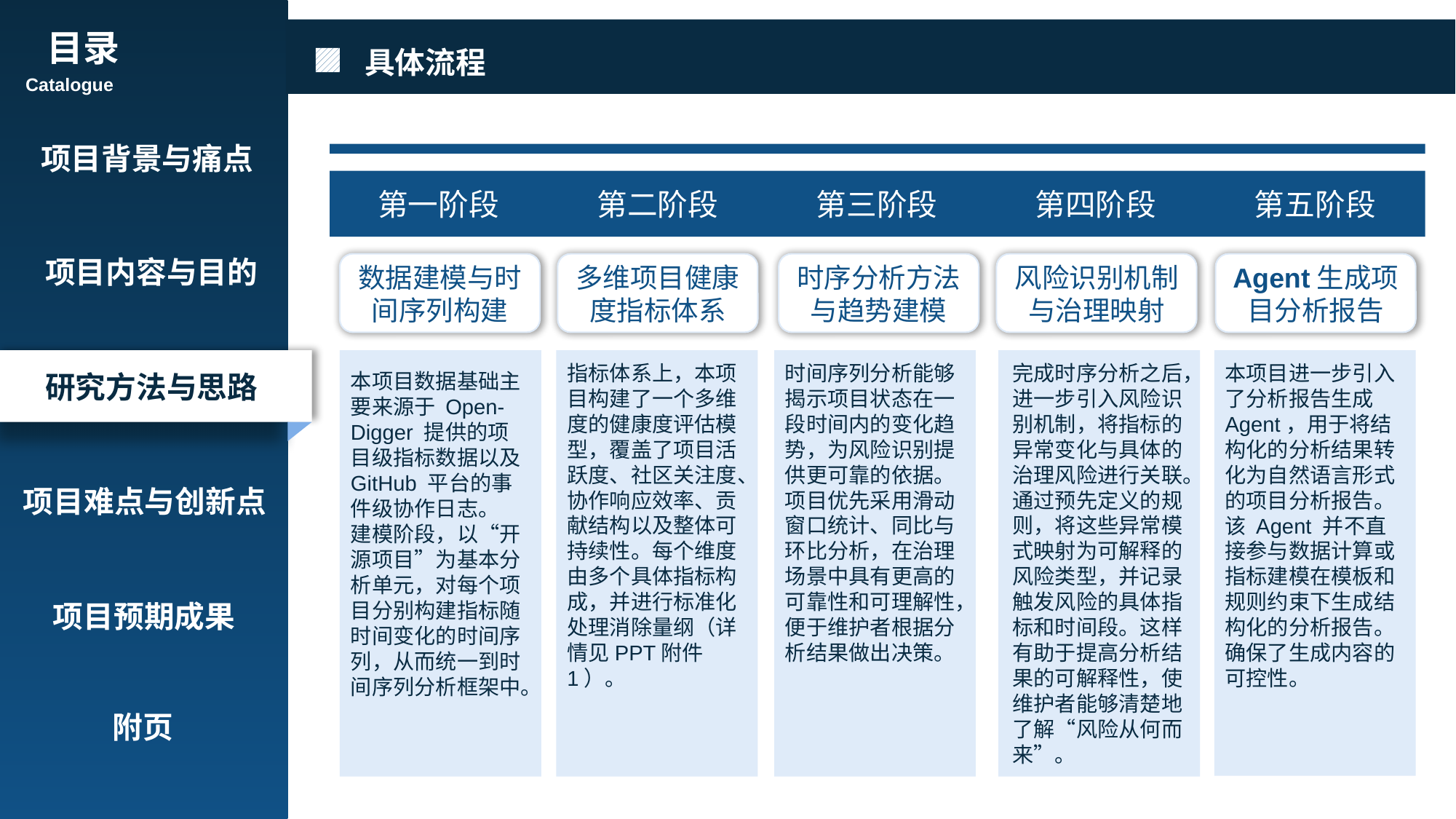

具体流程
目录

Catalogue
项目背景与痛点
项目内容与目的

研究方法与思路

项目难点与创新点
项目预期成果
附页

第一阶段
第二阶段
第三阶段
第四阶段
第五阶段
时序分析方法与趋势建模
风险识别机制与治理映射
数据建模与时间序列构建
Agent生成项目分析报告
多维项目健康度指标体系

时间序列分析能够揭示项目状态在一段时间内的变化趋势，为风险识别提供更可靠的依据。项目优先采用滑动窗口统计、同比与环比分析，在治理场景中具有更高的可靠性和可理解性，便于维护者根据分析结果做出决策。

指标体系上，本项目构建了一个多维度的健康度评估模型，覆盖了项目活跃度、社区关注度、协作响应效率、贡献结构以及整体可持续性。每个维度由多个具体指标构成，并进行标准化处理消除量纲（详情见PPT附件1）。

本项目数据基础主要来源于 Open-
Digger 提供的项目级指标数据以及 GitHub 平台的事件级协作日志。
建模阶段，以“开源项目”为基本分析单元，对每个项目分别构建指标随时间变化的时间序列，从而统一到时间序列分析框架中。
完成时序分析之后，进一步引入风险识别机制，将指标的异常变化与具体的治理风险进行关联。通过预先定义的规则，将这些异常模式映射为可解释的风险类型，并记录触发风险的具体指标和时间段。这样有助于提高分析结果的可解释性，使维护者能够清楚地了解“风险从何而来”。
本项目进一步引入了分析报告生成 Agent，用于将结构化的分析结果转化为自然语言形式的项目分析报告。
该 Agent 并不直接参与数据计算或指标建模在模板和规则约束下生成结构化的分析报告。确保了生成内容的可控性。